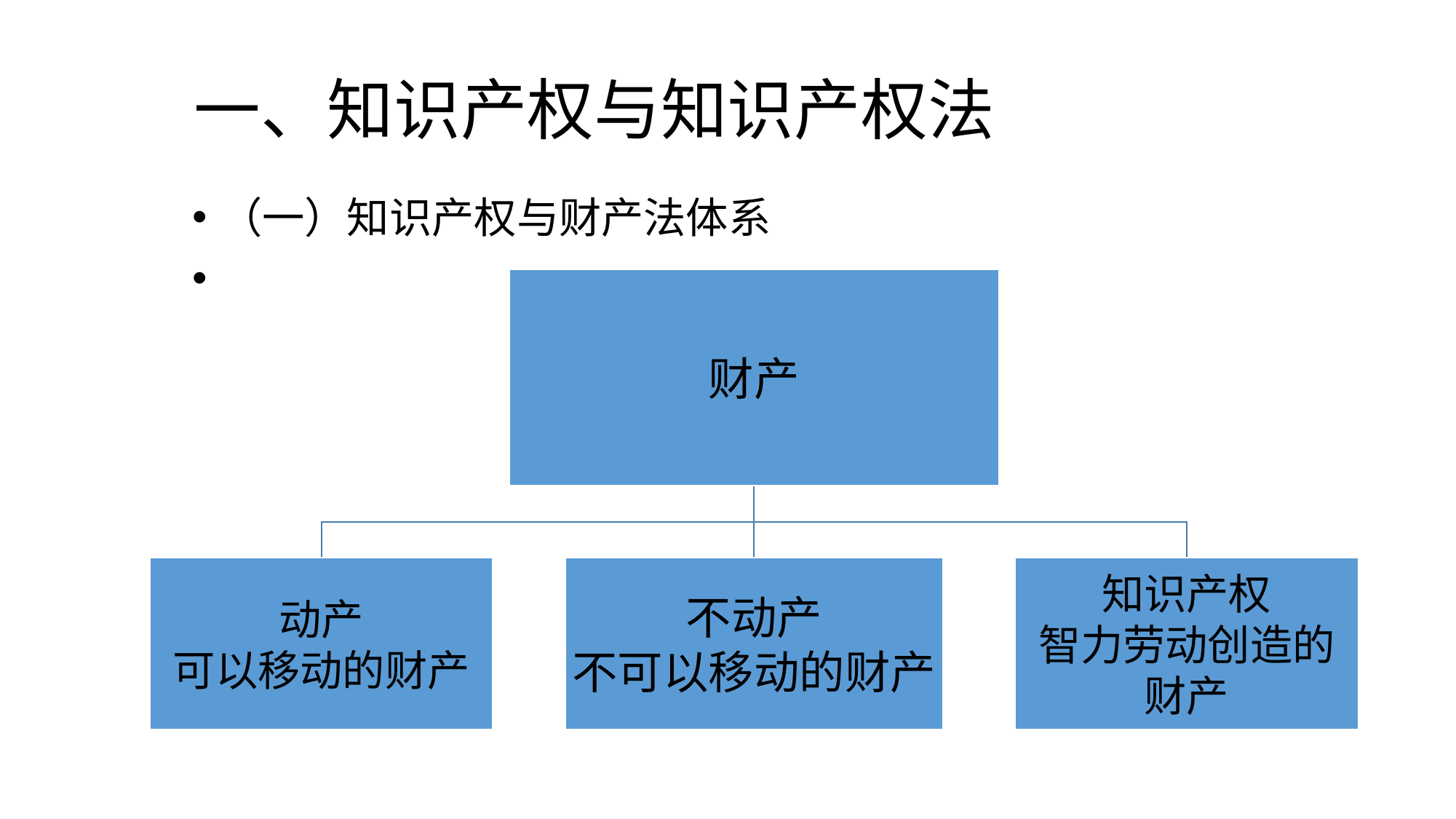

# 一、知识产权与知识产权法
（一）知识产权与财产法体系

财产
动产
可以移动的财产
不动产
不可以移动的财产
知识产权
智力劳动创造的财产